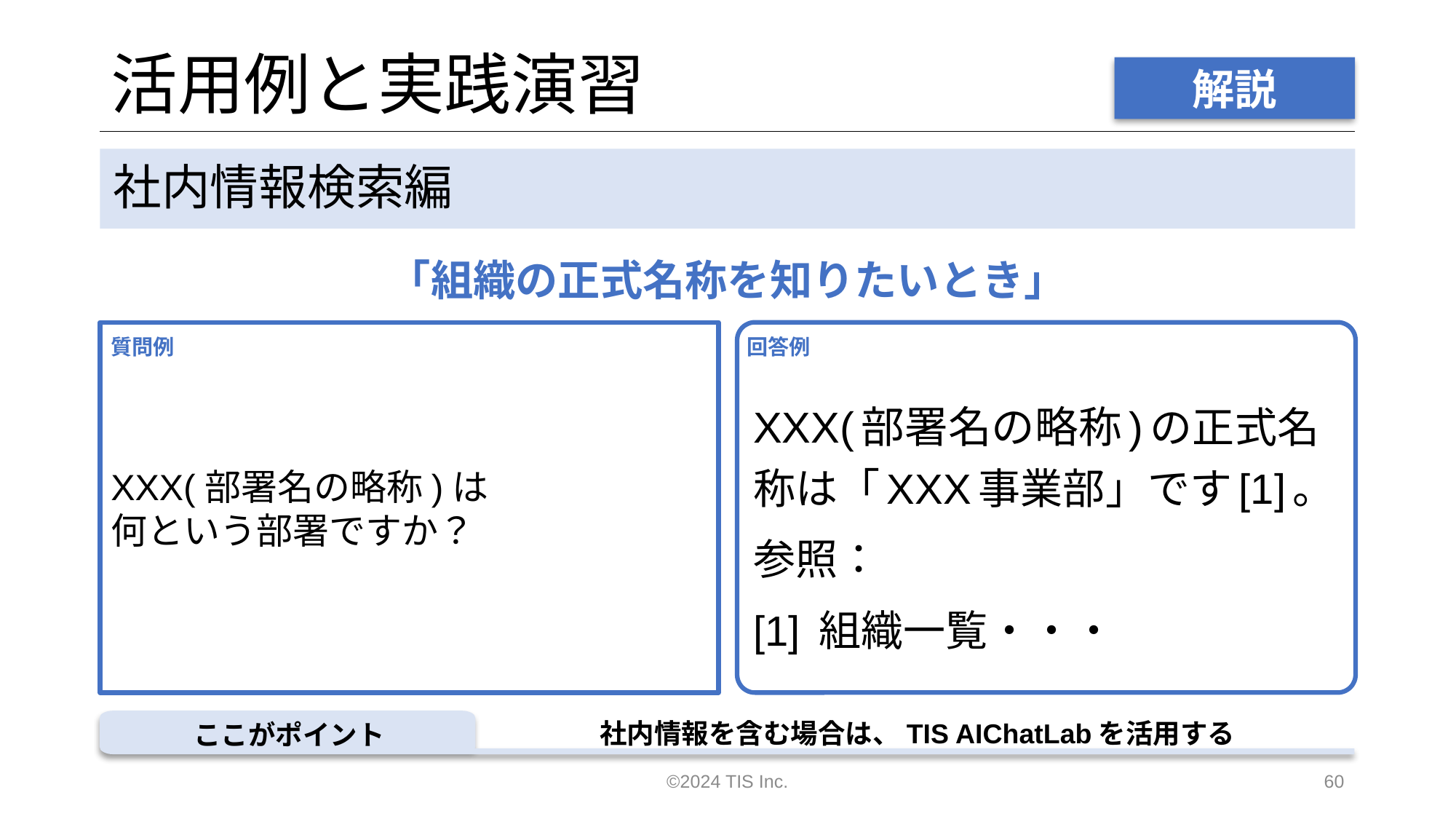

# 活用例と実践演習
解説
社内情報検索編
「組織の正式名称を知りたいとき」
XXX(部署名の略称)の正式名称は「XXX事業部」です[1]。
参照：
[1] 組織一覧・・・
XXX(部署名の略称)は
何という部署ですか？
質問例
回答例

社内情報を含む場合は、TIS AIChatLabを活用する
ここがポイント
©2024 TIS Inc.
60